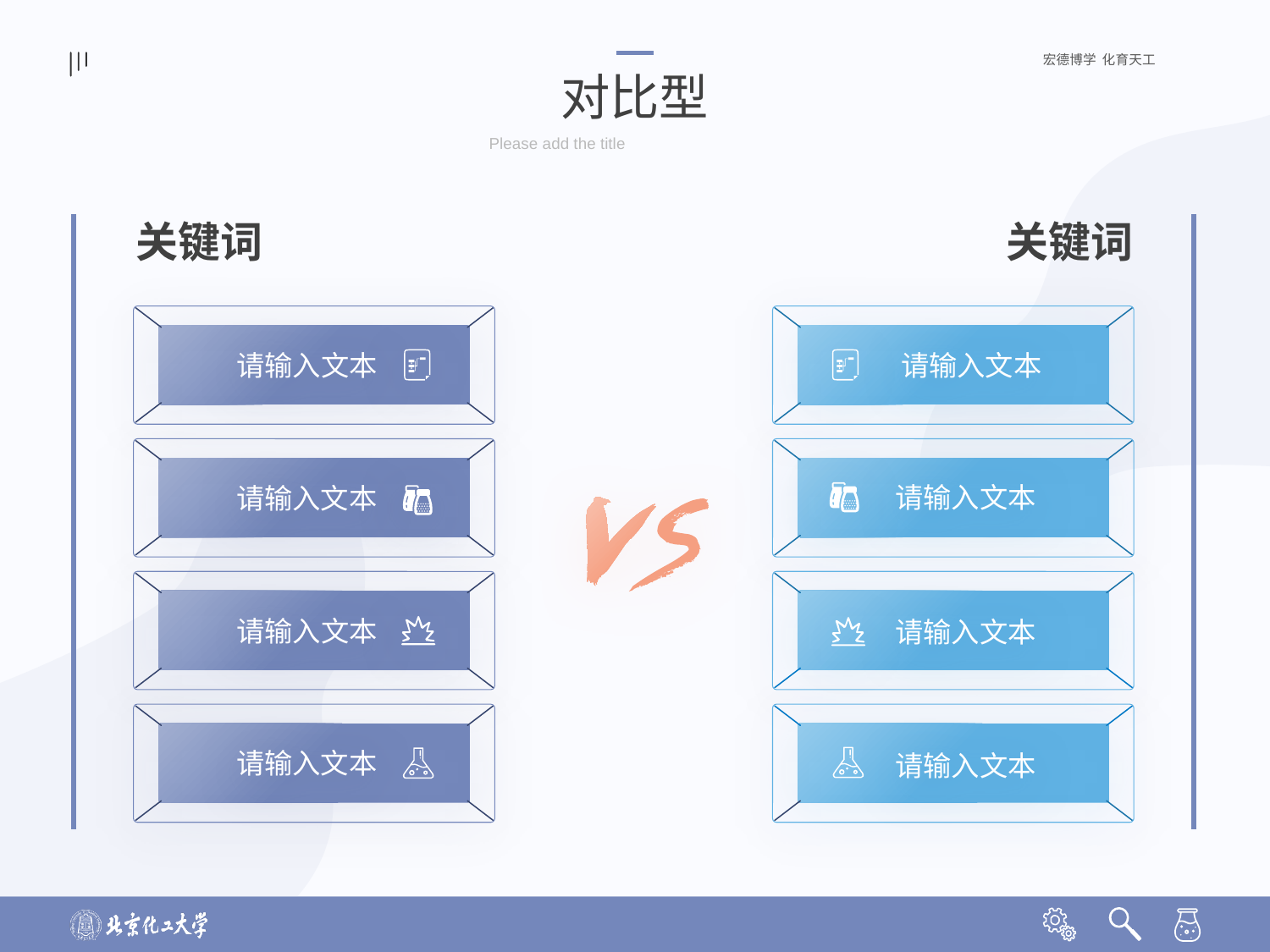

对比型
Please add the title
关键词
关键词

请输入文本
请输入文本

请输入文本
请输入文本

请输入文本
请输入文本

请输入文本
请输入文本